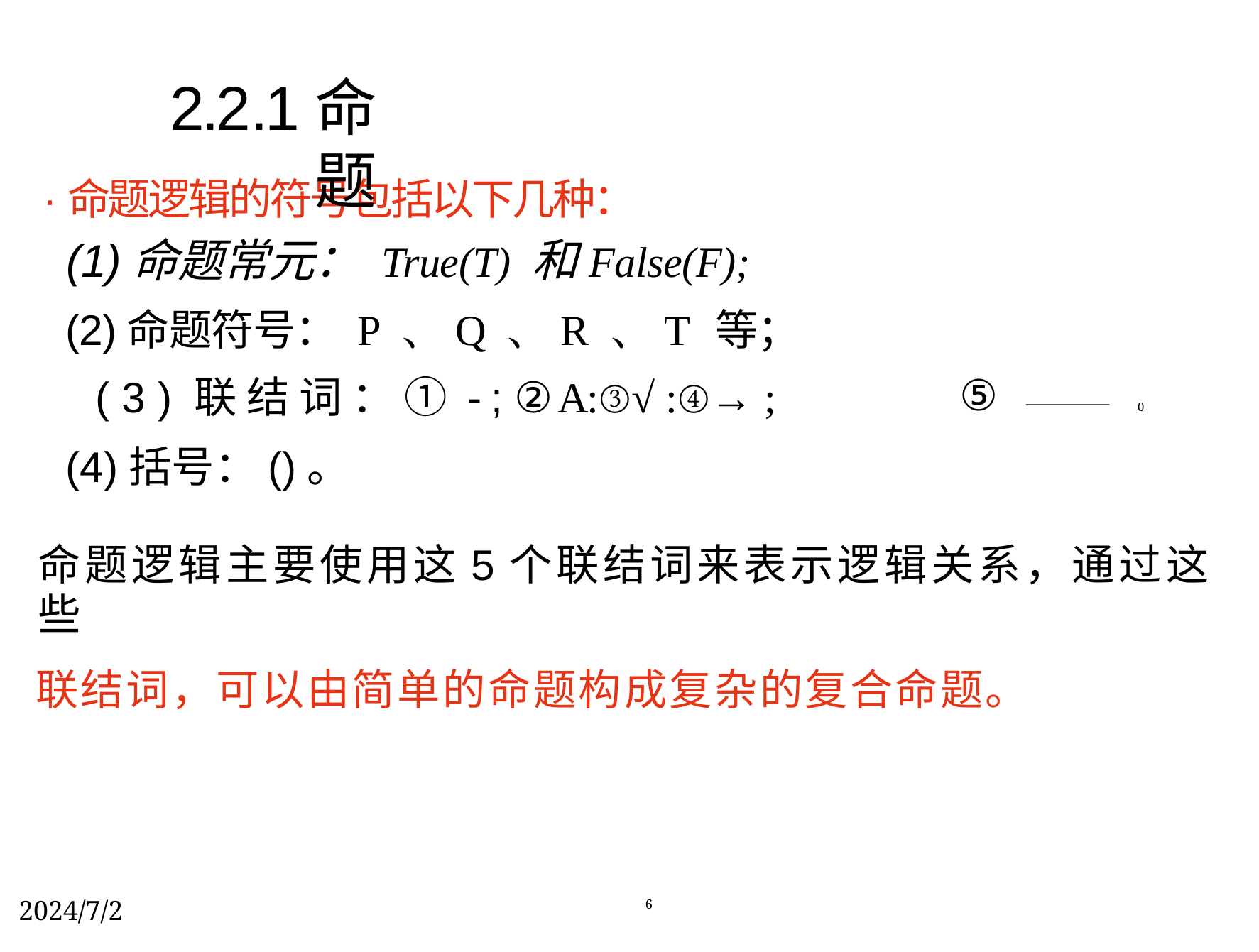

2.2.1命题

·命题逻辑的符号包括以下几种：
(1)命题常元： True(T) 和False(F);
(2)命题符号： P 、Q 、R 、T 等；
( 3 ) 联 结 词 ： ① - ; ②A:③√ :④→ ;

(4)括号：()。

⑤

0

命题逻辑主要使用这5个联结词来表示逻辑关系，通过这些

联结词，可以由简单的命题构成复杂的复合命题。

2024/7/2                                                                             6